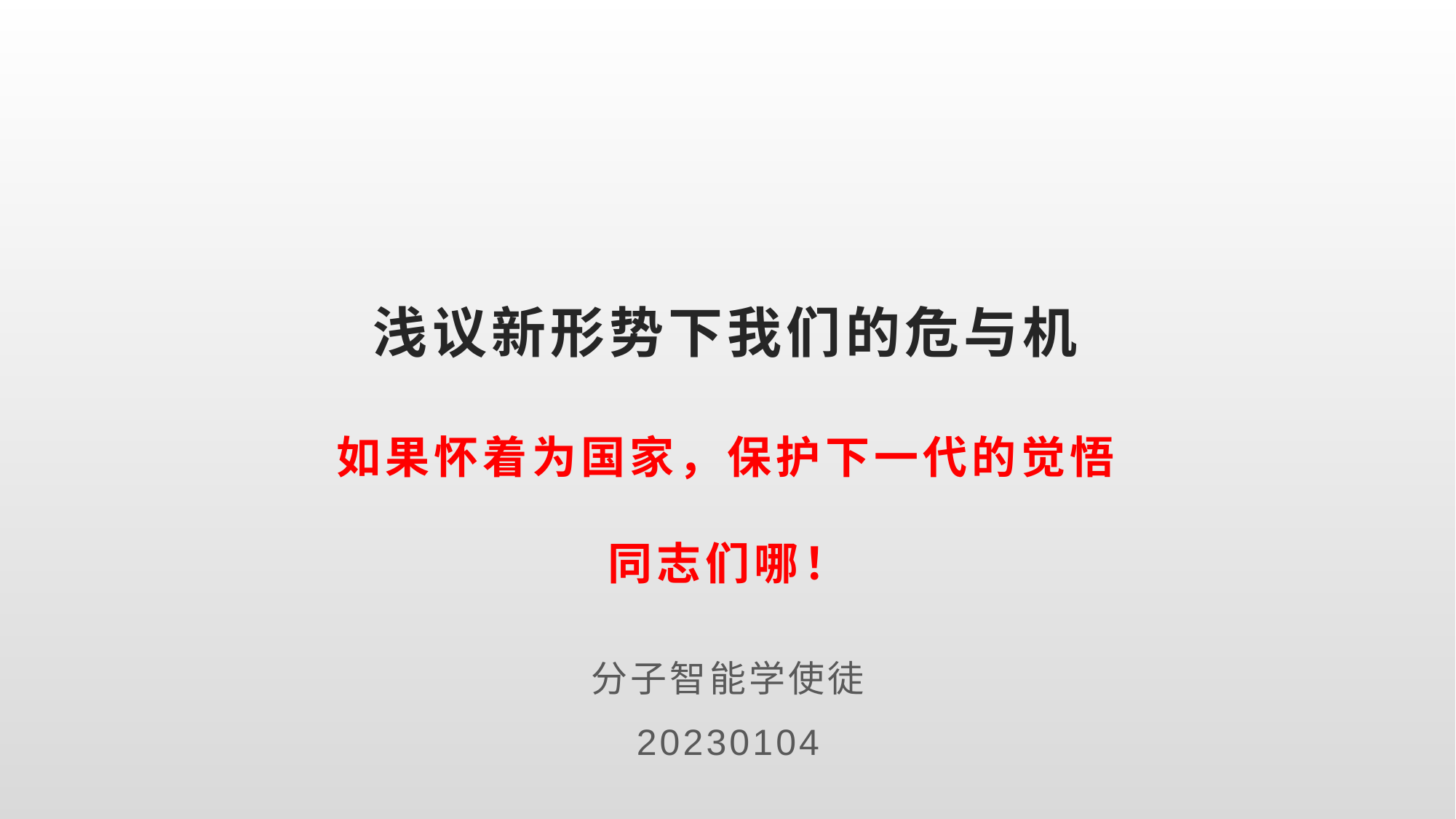

# 浅议新形势下我们的危与机 如果怀着为国家，保护下一代的觉悟 同志们哪！
分子智能学使徒
20230104